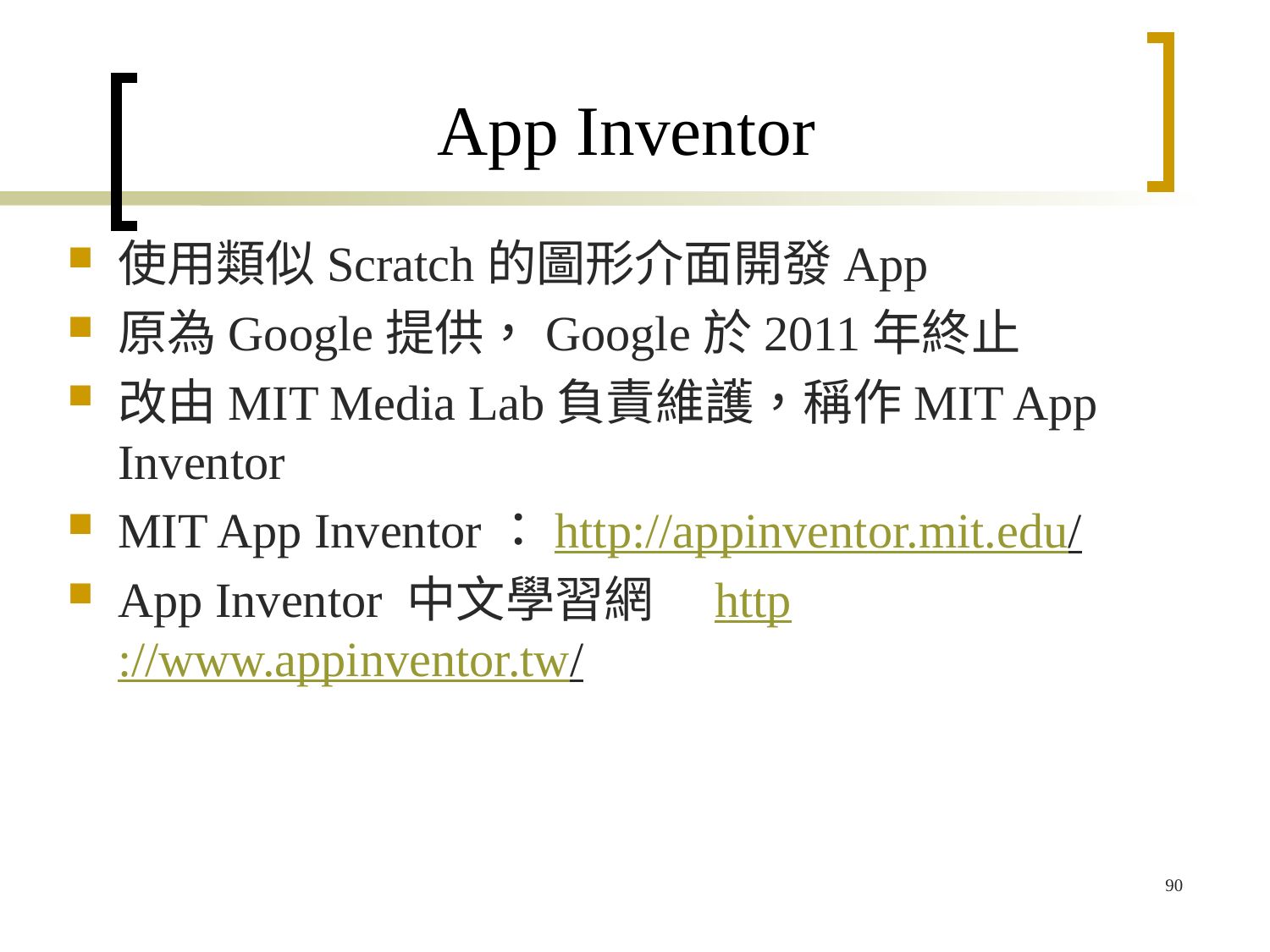

# App Inventor
使用類似Scratch的圖形介面開發App
原為Google提供，Google於2011年終止
改由MIT Media Lab負責維護，稱作MIT App Inventor
MIT App Inventor：http://appinventor.mit.edu/
App Inventor 中文學習網　http://www.appinventor.tw/
90